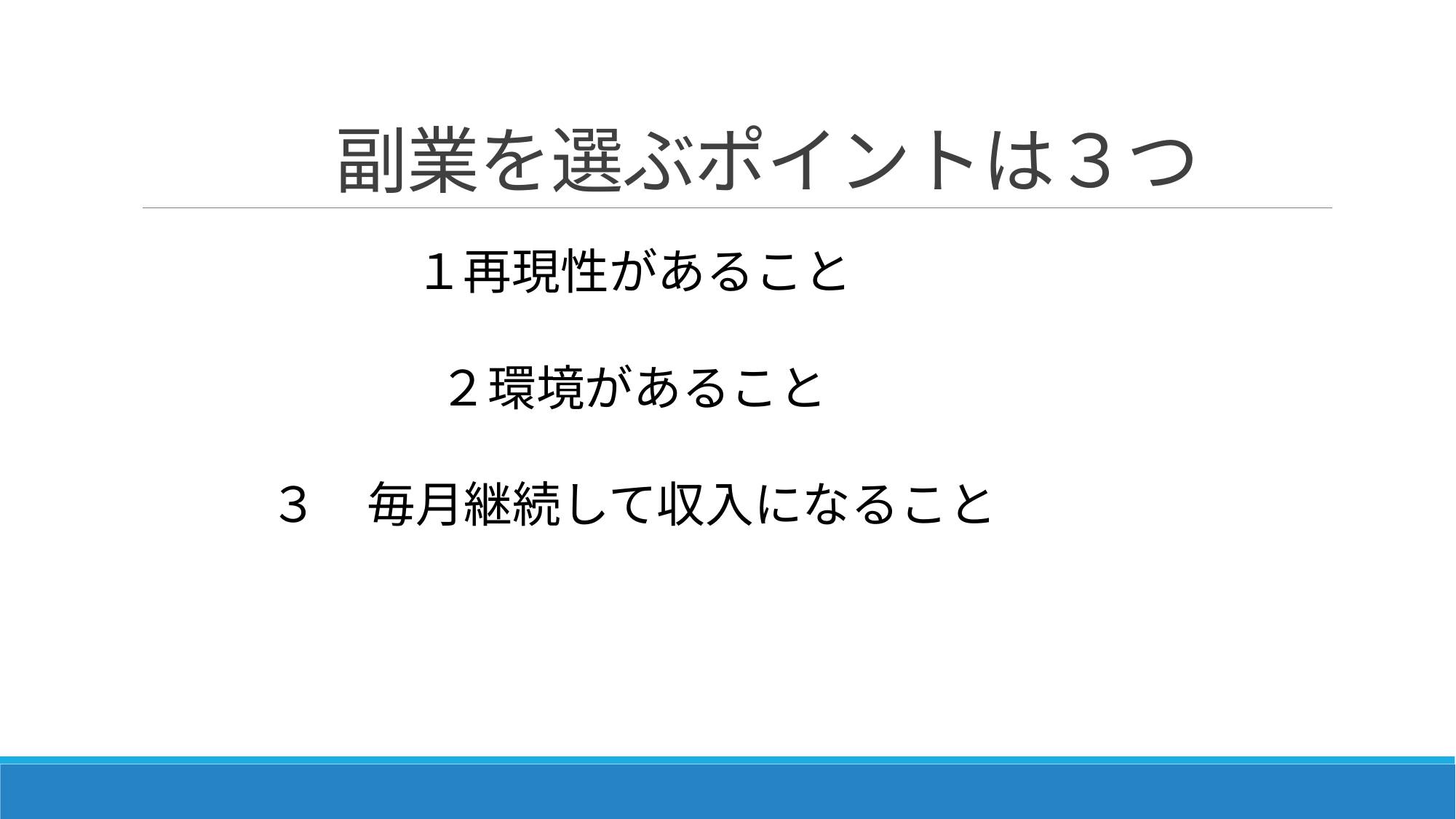

# 副業を選ぶポイントは３つ
１再現性があること

２環境があること

３　毎月継続して収入になること